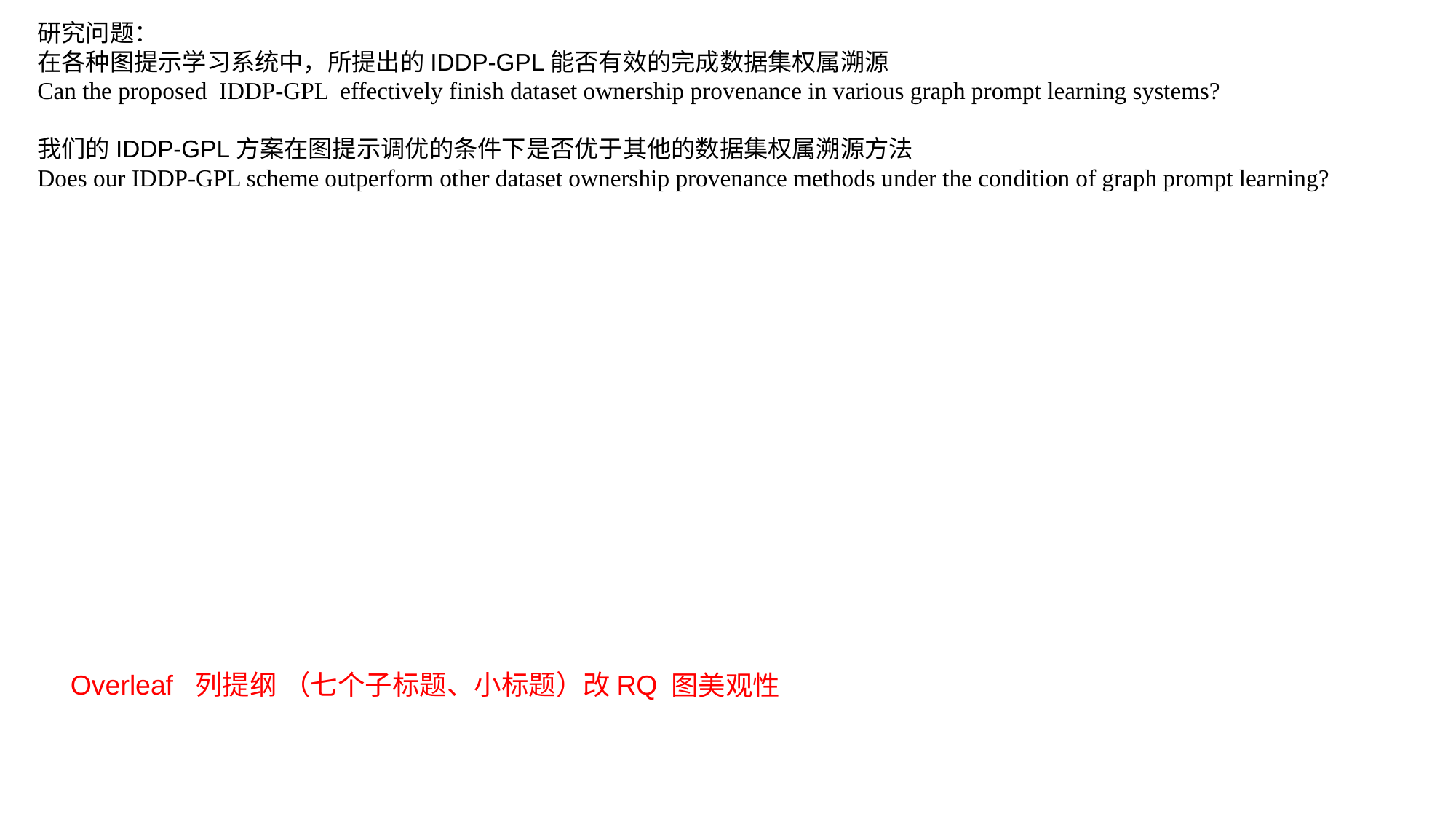

研究问题：
在各种图提示学习系统中，所提出的IDDP-GPL能否有效的完成数据集权属溯源
Can the proposed  IDDP-GPL  effectively finish dataset ownership provenance in various graph prompt learning systems?

我们的IDDP-GPL方案在图提示调优的条件下是否优于其他的数据集权属溯源方法
Does our IDDP-GPL scheme outperform other dataset ownership provenance methods under the condition of graph prompt learning?

Overleaf  列提纲 （七个子标题、小标题）
改RQ
图美观性